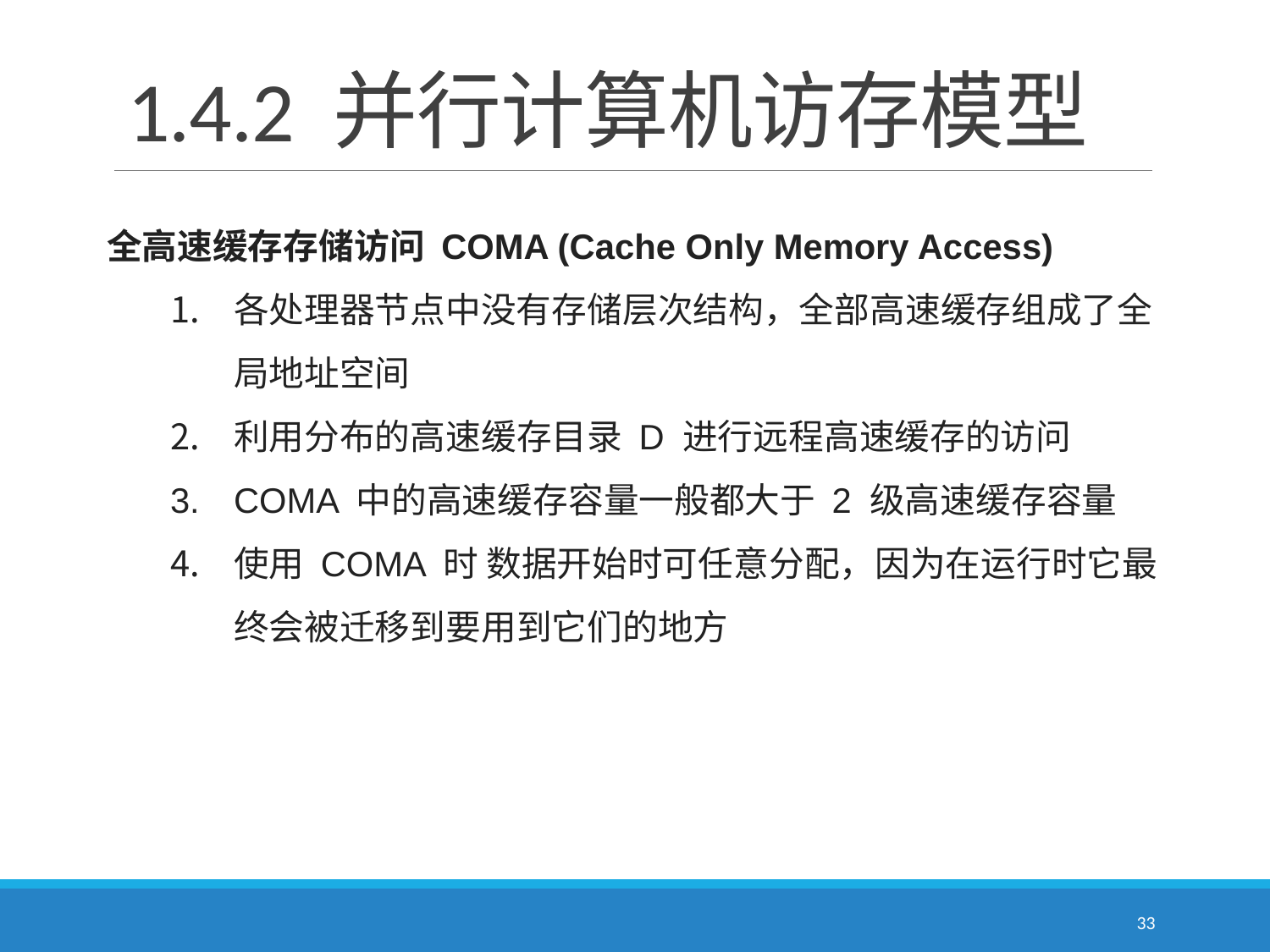

# 1.4.2 并行计算机访存模型
全高速缓存存储访问 COMA (Cache Only Memory Access)
各处理器节点中没有存储层次结构，全部高速缓存组成了全局地址空间
利用分布的高速缓存目录 D 进行远程高速缓存的访问
COMA 中的高速缓存容量一般都大于 2 级高速缓存容量
使用 COMA 时 数据开始时可任意分配，因为在运行时它最终会被迁移到要用到它们的地方
33